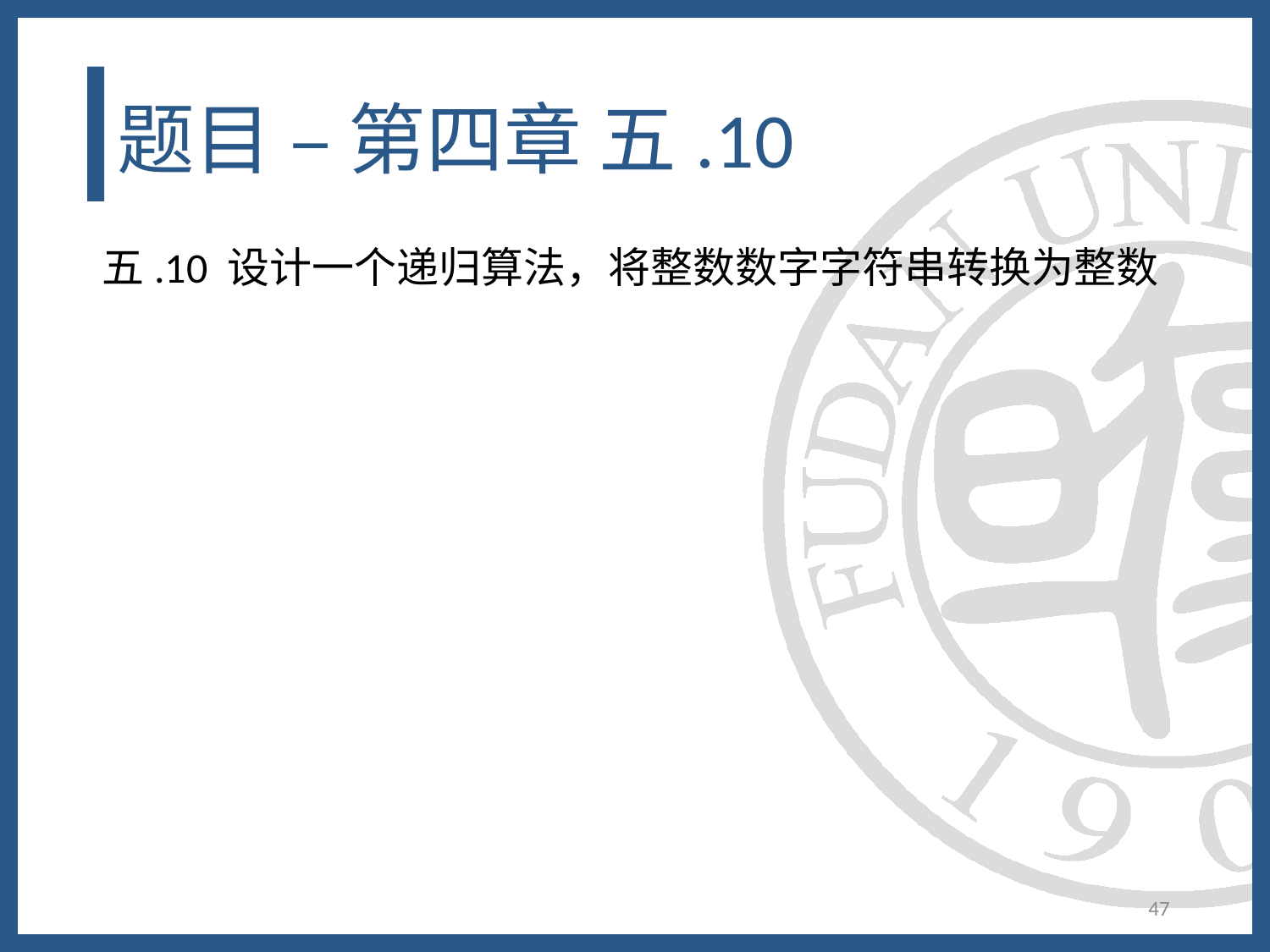

# 题目 – 第四章 五.10
五.10 设计一个递归算法，将整数数字字符串转换为整数

47